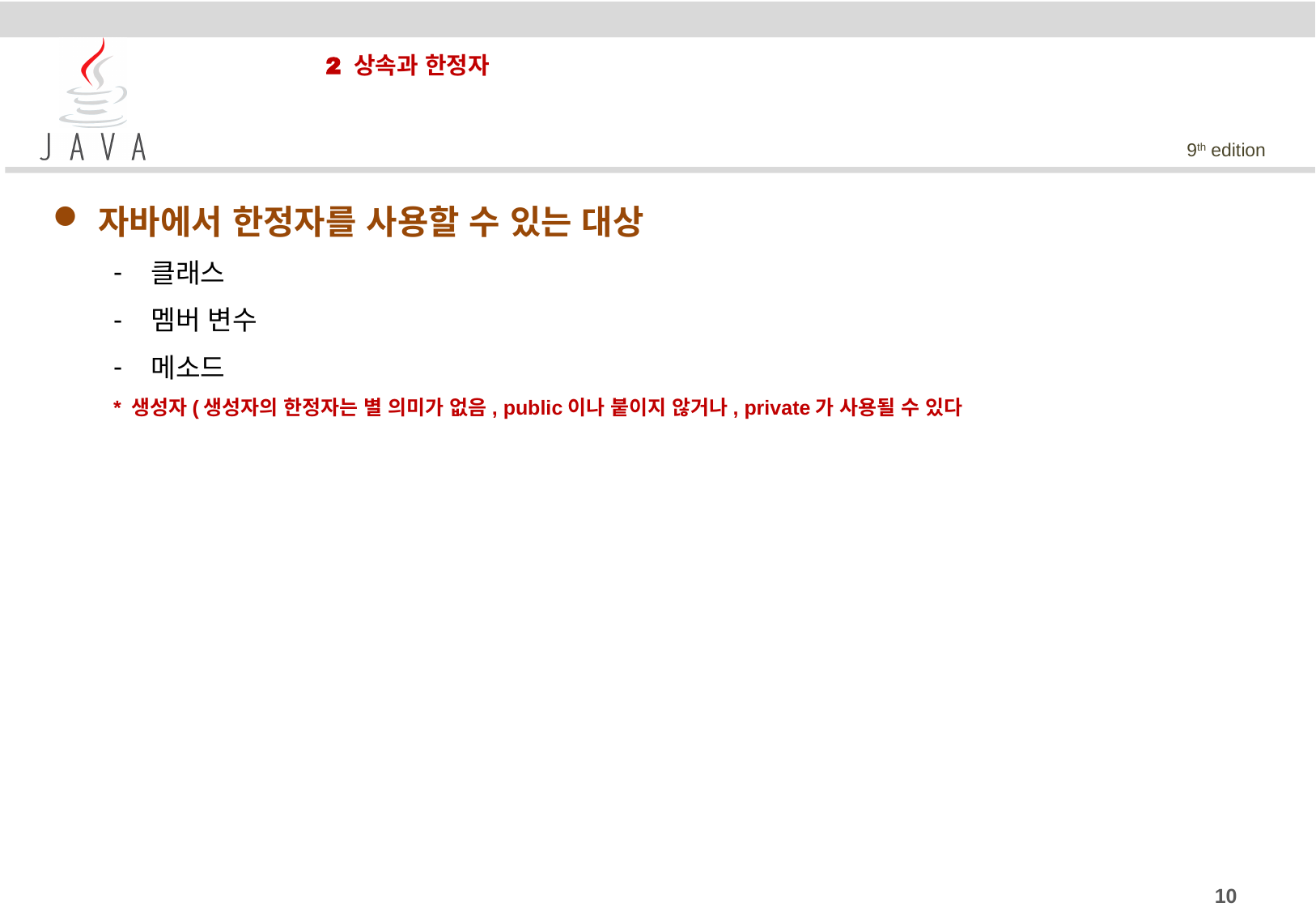

# 2 상속과 한정자

자바에서 한정자를 사용할 수 있는 대상
클래스
멤버 변수
메소드
* 생성자(생성자의 한정자는 별 의미가 없음, public이나 붙이지 않거나, private가 사용될 수 있다

10